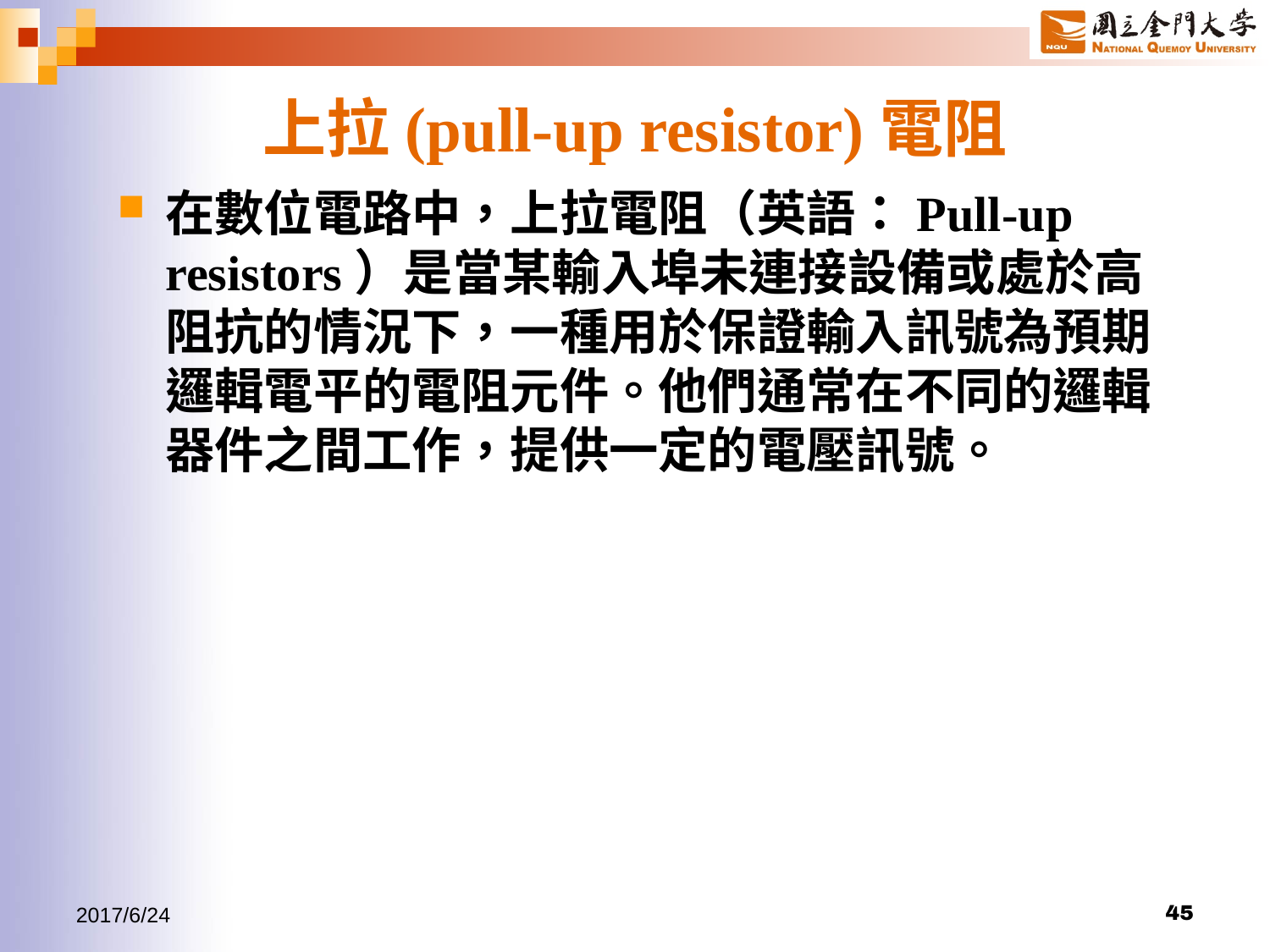

# 上拉(pull-up resistor)電阻
在數位電路中，上拉電阻（英語：Pull-up resistors）是當某輸入埠未連接設備或處於高阻抗的情況下，一種用於保證輸入訊號為預期邏輯電平的電阻元件。他們通常在不同的邏輯器件之間工作，提供一定的電壓訊號。
2017/6/24
45